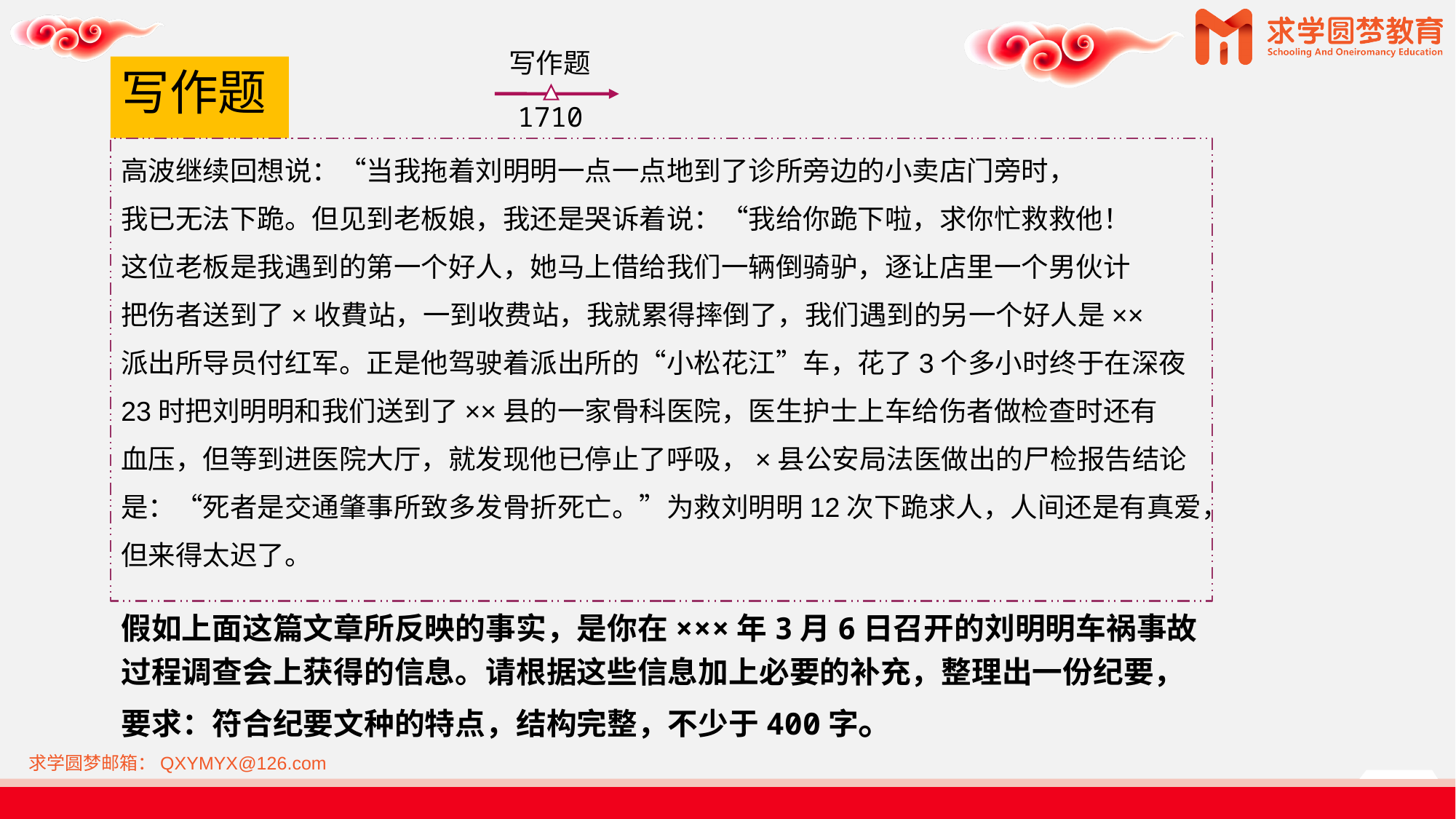

写作题

1710
# 写作题
高波继续回想说：“当我拖着刘明明一点一点地到了诊所旁边的小卖店门旁时，
我已无法下跪。但见到老板娘，我还是哭诉着说：“我给你跪下啦，求你忙救救他！
这位老板是我遇到的第一个好人，她马上借给我们一辆倒骑驴，逐让店里一个男伙计
把伤者送到了×收費站，一到收费站，我就累得摔倒了，我们遇到的另一个好人是××
派出所导员付红军。正是他驾驶着派出所的“小松花江”车，花了3个多小时终于在深夜
23时把刘明明和我们送到了××县的一家骨科医院，医生护士上车给伤者做检查时还有
血压，但等到进医院大厅，就发现他已停止了呼吸，×县公安局法医做出的尸检报告结论
是：“死者是交通肇事所致多发骨折死亡。”为救刘明明12次下跪求人，人间还是有真爱，
但来得太迟了。
假如上面这篇文章所反映的事实，是你在×××年3月6日召开的刘明明车祸事故
过程调查会上获得的信息。请根据这些信息加上必要的补充，整理出一份纪要，
要求：符合纪要文种的特点，结构完整，不少于400字。